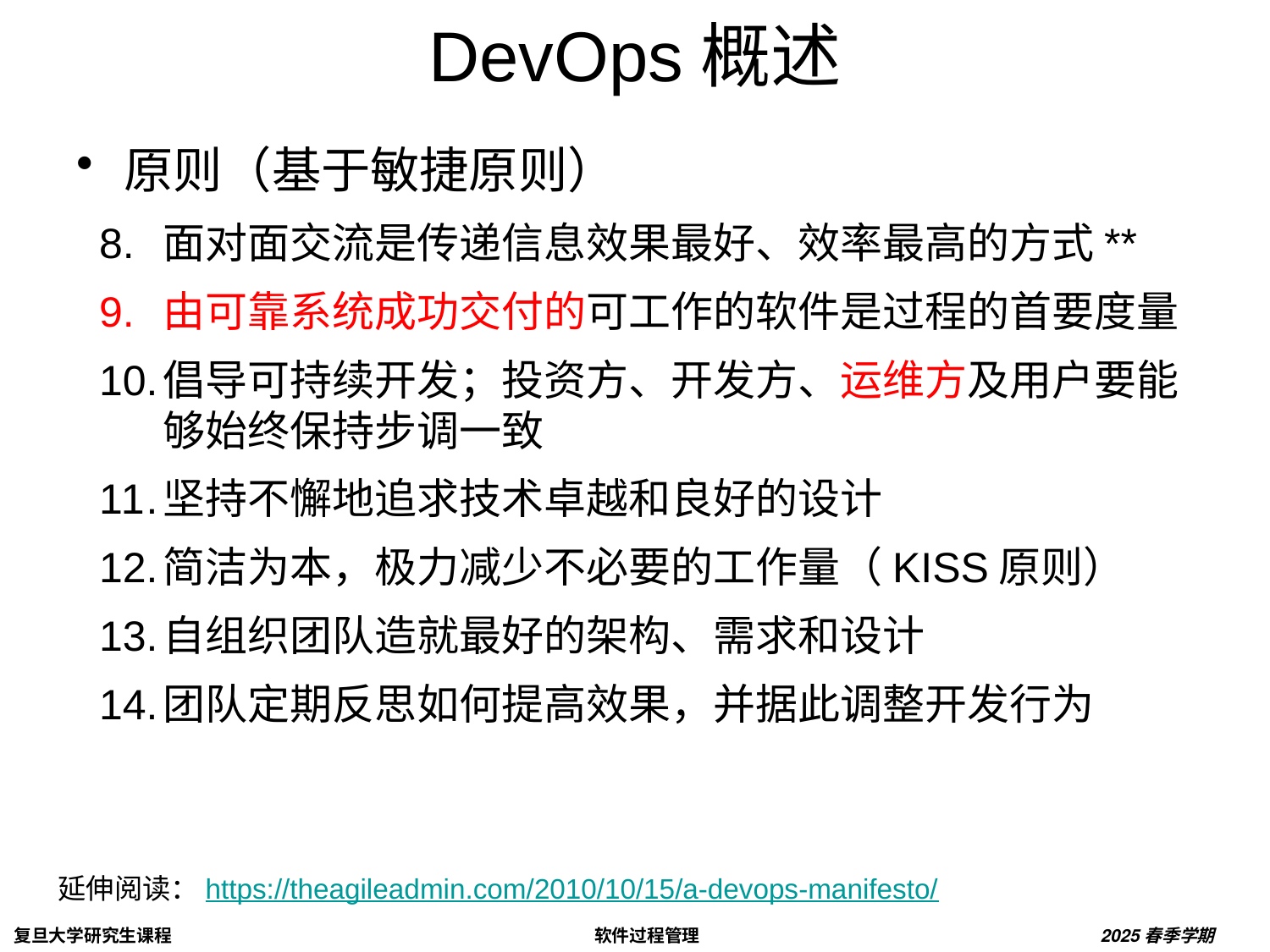

# DevOps概述
原则（基于敏捷原则）
面对面交流是传递信息效果最好、效率最高的方式**
由可靠系统成功交付的可工作的软件是过程的首要度量
倡导可持续开发；投资方、开发方、运维方及用户要能够始终保持步调一致
坚持不懈地追求技术卓越和良好的设计
简洁为本，极力减少不必要的工作量（KISS原则）
自组织团队造就最好的架构、需求和设计
团队定期反思如何提高效果，并据此调整开发行为
延伸阅读：https://theagileadmin.com/2010/10/15/a-devops-manifesto/